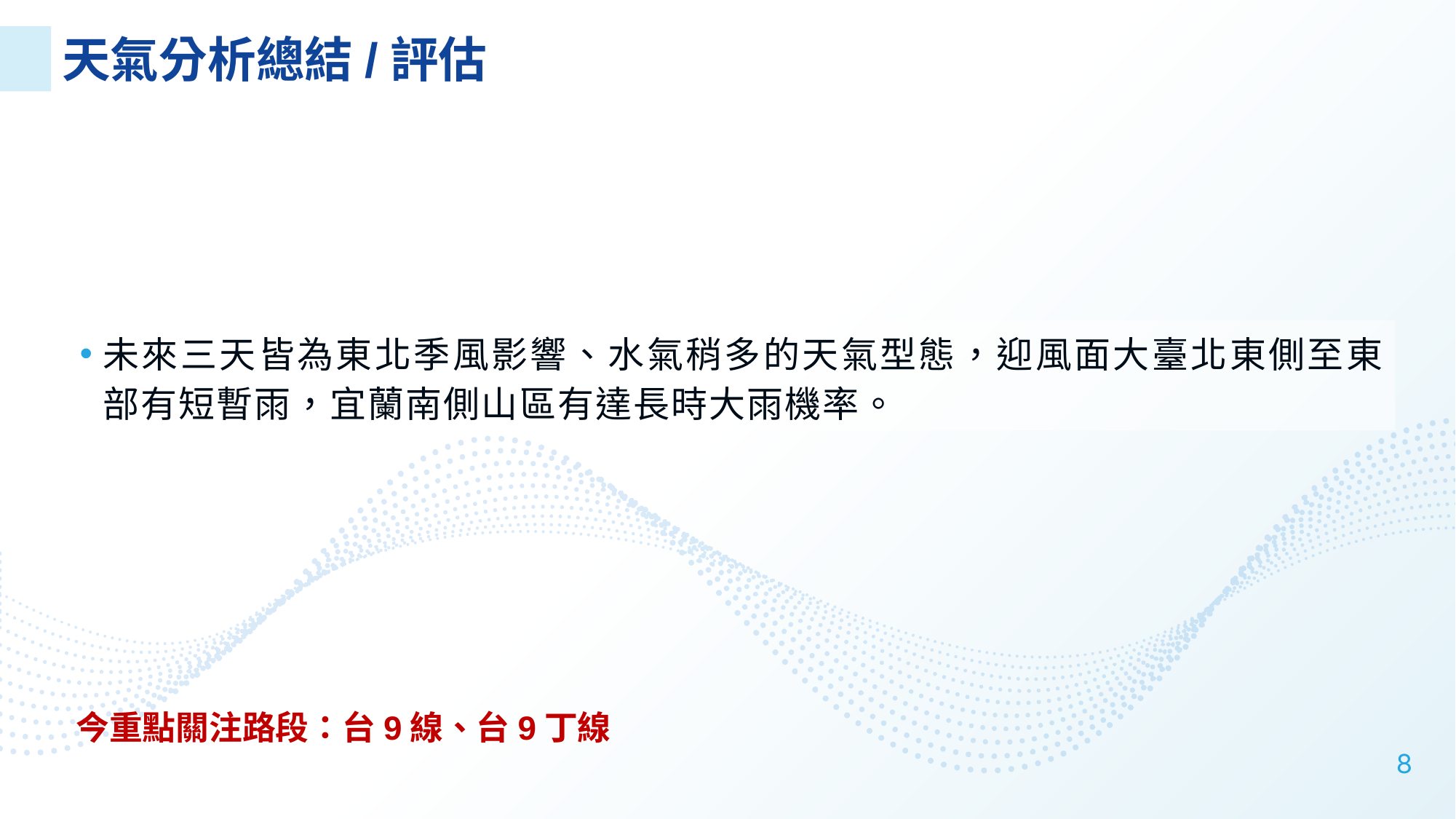

未來三天皆為東北季風影響、水氣稍多的天氣型態，迎風面大臺北東側至東部有短暫雨，宜蘭南側山區有達長時大雨機率。
今重點關注路段：台9線、台9丁線
8